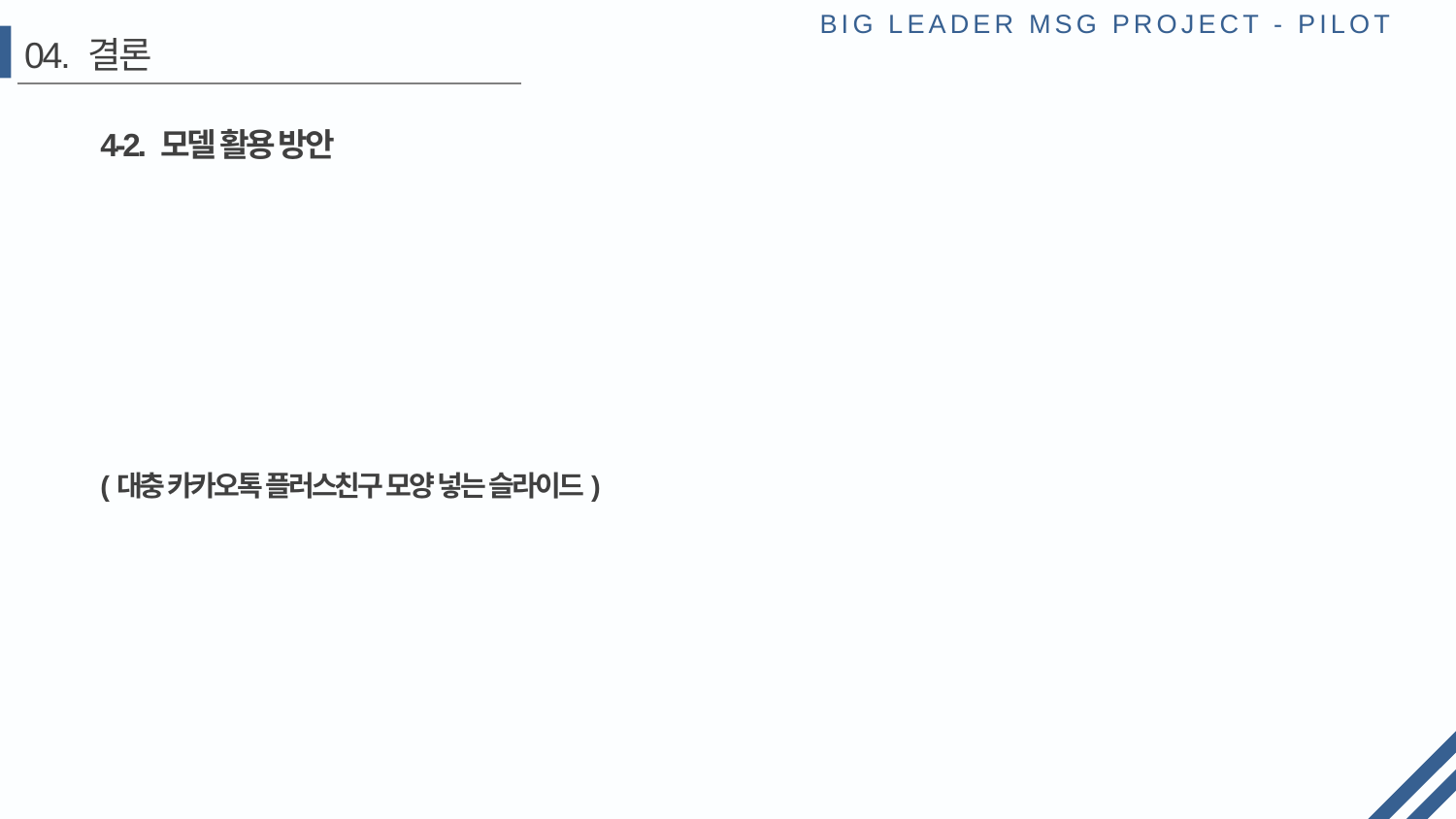

# 04. 결론
4-2. 모델 활용 방안
(대충 카카오톡 플러스친구 모양 넣는 슬라이드)